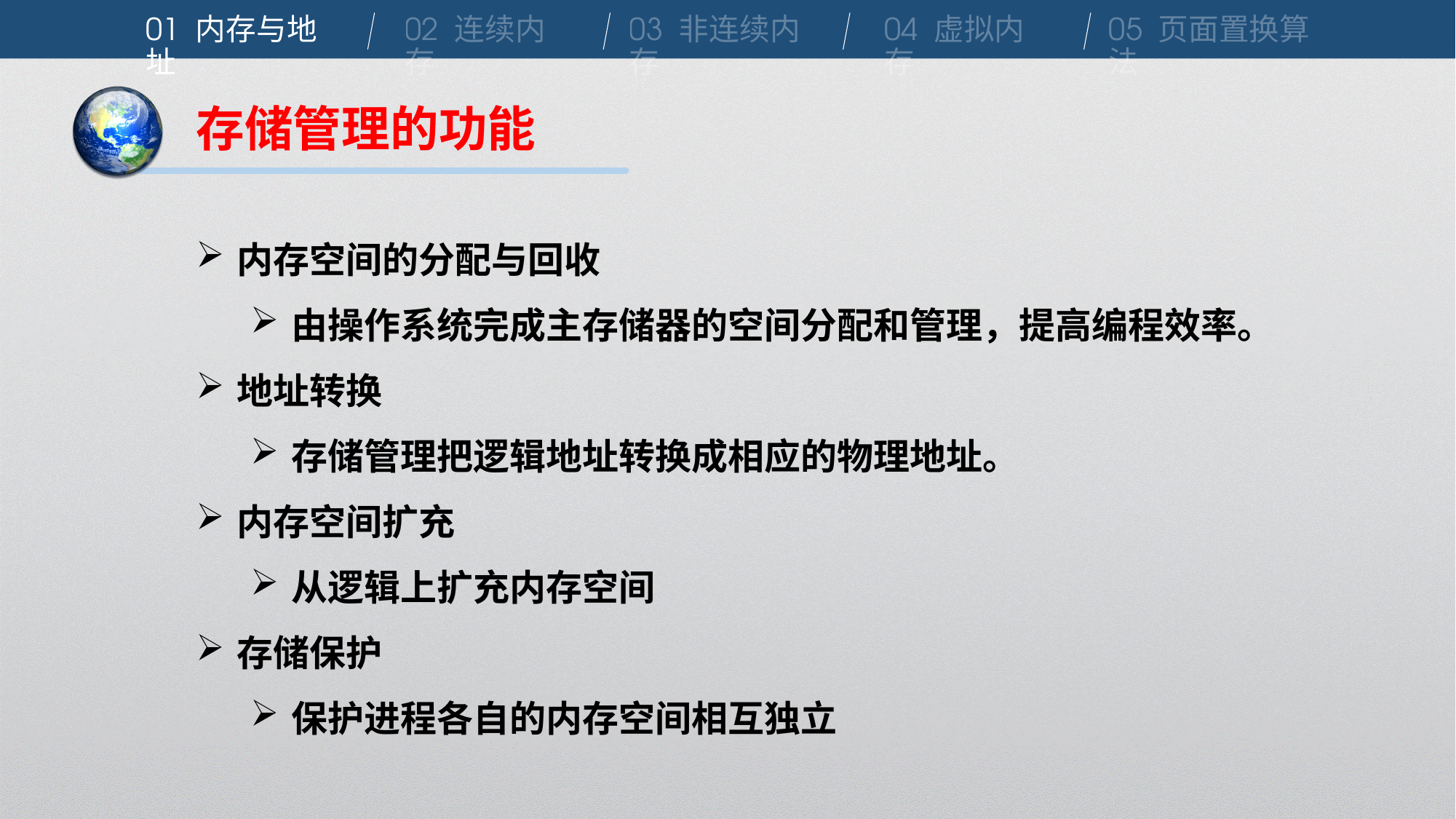

01 内存与地址
02 连续内存
03 非连续内存
04 虚拟内存
05 页面置换算法
存储管理的功能
内存空间的分配与回收
由操作系统完成主存储器的空间分配和管理，提高编程效率。
地址转换
存储管理把逻辑地址转换成相应的物理地址。
内存空间扩充
从逻辑上扩充内存空间
存储保护
保护进程各自的内存空间相互独立